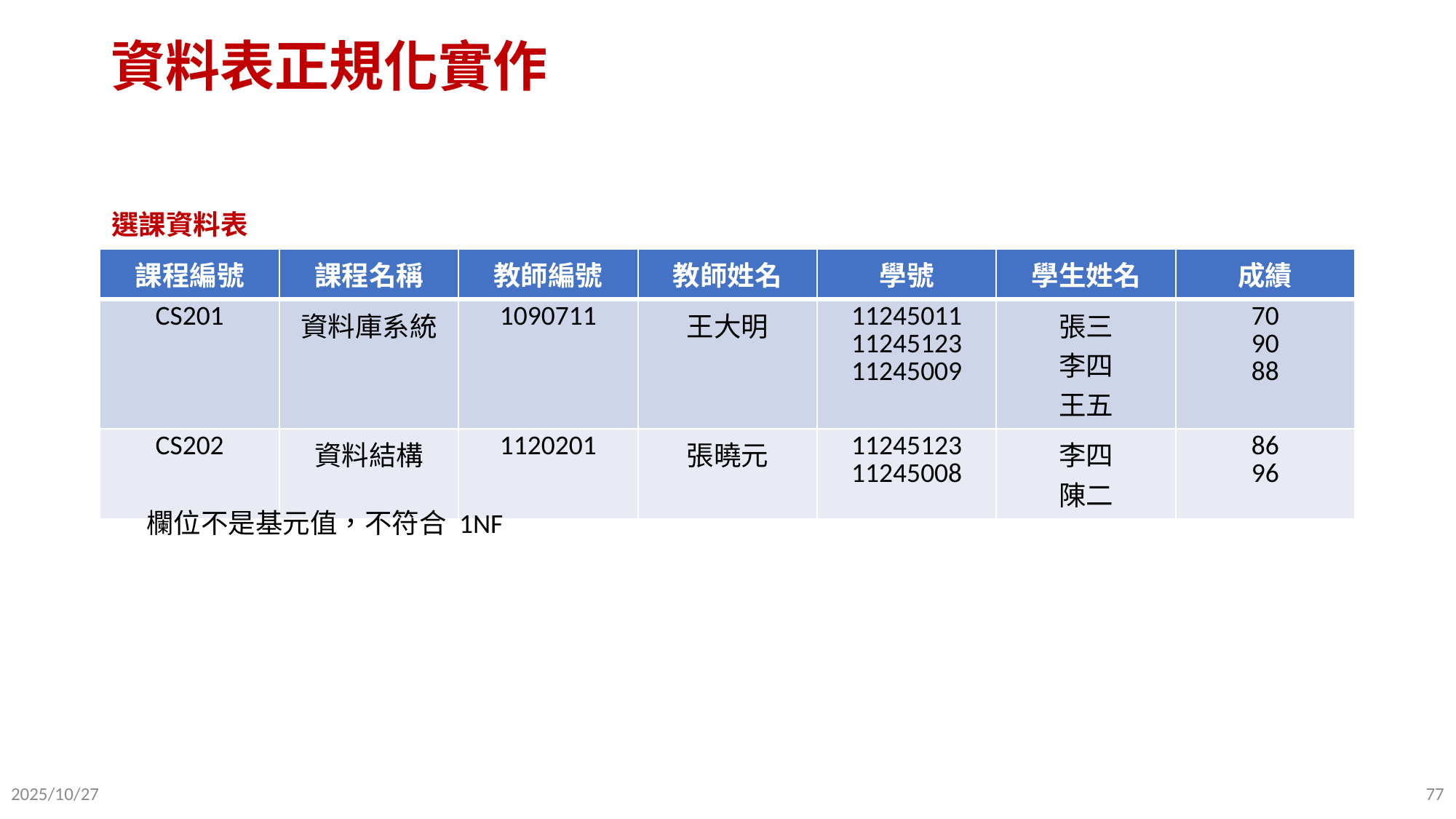

# 資料表正規化實作
選課資料表
| 課程編號 | 課程名稱 | 教師編號 | 教師姓名 | 學號 | 學生姓名 | 成績 |
| --- | --- | --- | --- | --- | --- | --- |
| CS201 | 資料庫系統 | 1090711 | 王大明 | 11245011 11245123 11245009 | 張三 李四 王五 | 70 90 88 |
| CS202 | 資料結構 | 1120201 | 張曉元 | 11245123 11245008 | 李四 陳二 | 86 96 |
欄位不是基元值，不符合 1NF
77
2025/10/27